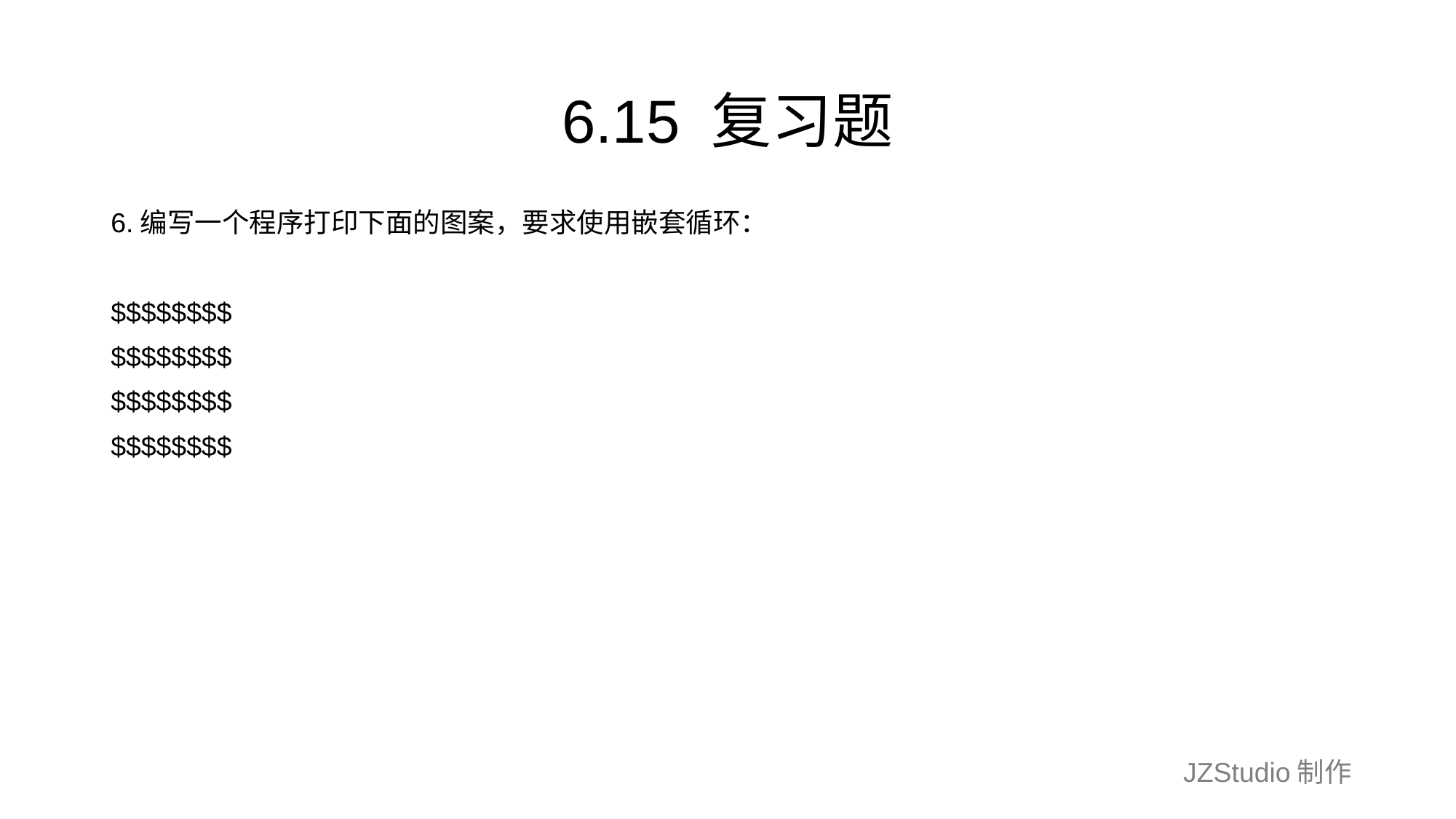

# 6.15 复习题
6.编写一个程序打印下面的图案，要求使用嵌套循环：

$$$$$$$$
$$$$$$$$
$$$$$$$$
$$$$$$$$